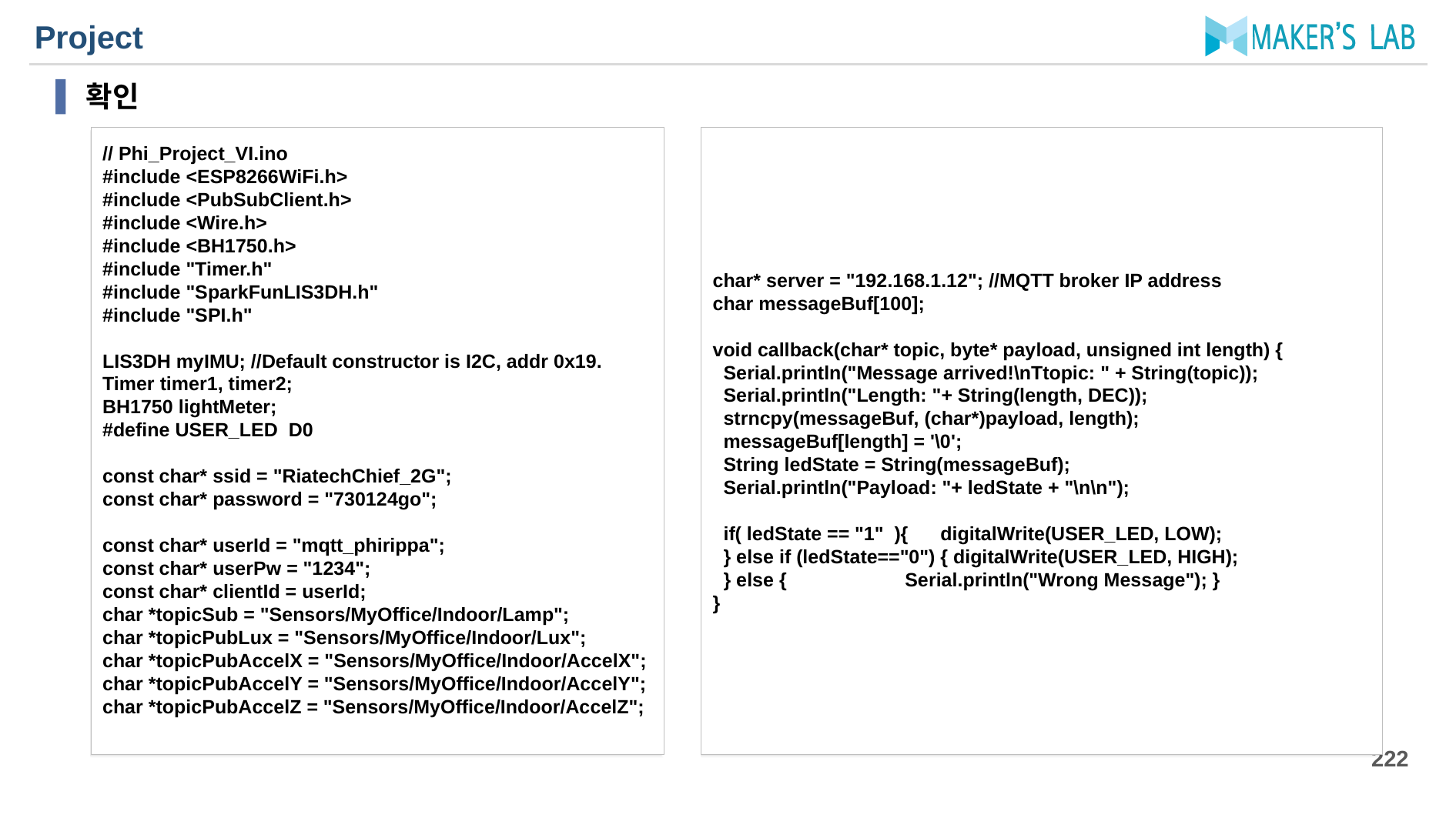

# Project
확인

// Phi_Project_VI.ino
#include <ESP8266WiFi.h>
#include <PubSubClient.h>
#include <Wire.h>
#include <BH1750.h>
#include "Timer.h"
#include "SparkFunLIS3DH.h"
#include "SPI.h"

LIS3DH myIMU; //Default constructor is I2C, addr 0x19.
Timer timer1, timer2;
BH1750 lightMeter;
#define USER_LED  D0

const char* ssid = "RiatechChief_2G";
const char* password = "730124go";

const char* userId = "mqtt_phirippa";
const char* userPw = "1234";
const char* clientId = userId;
char *topicSub = "Sensors/MyOffice/Indoor/Lamp";
char *topicPubLux = "Sensors/MyOffice/Indoor/Lux";
char *topicPubAccelX = "Sensors/MyOffice/Indoor/AccelX";
char *topicPubAccelY = "Sensors/MyOffice/Indoor/AccelY";
char *topicPubAccelZ = "Sensors/MyOffice/Indoor/AccelZ";

char* server = "192.168.1.12"; //MQTT broker IP address
char messageBuf[100];

void callback(char* topic, byte* payload, unsigned int length) {
  Serial.println("Message arrived!\nTtopic: " + String(topic));
  Serial.println("Length: "+ String(length, DEC));
  strncpy(messageBuf, (char*)payload, length);
  messageBuf[length] = '\0';
  String ledState = String(messageBuf);
  Serial.println("Payload: "+ ledState + "\n\n");

  if( ledState == "1"  ){      digitalWrite(USER_LED, LOW);
  } else if (ledState=="0") { digitalWrite(USER_LED, HIGH);
  } else {                      Serial.println("Wrong Message"); }
}
222